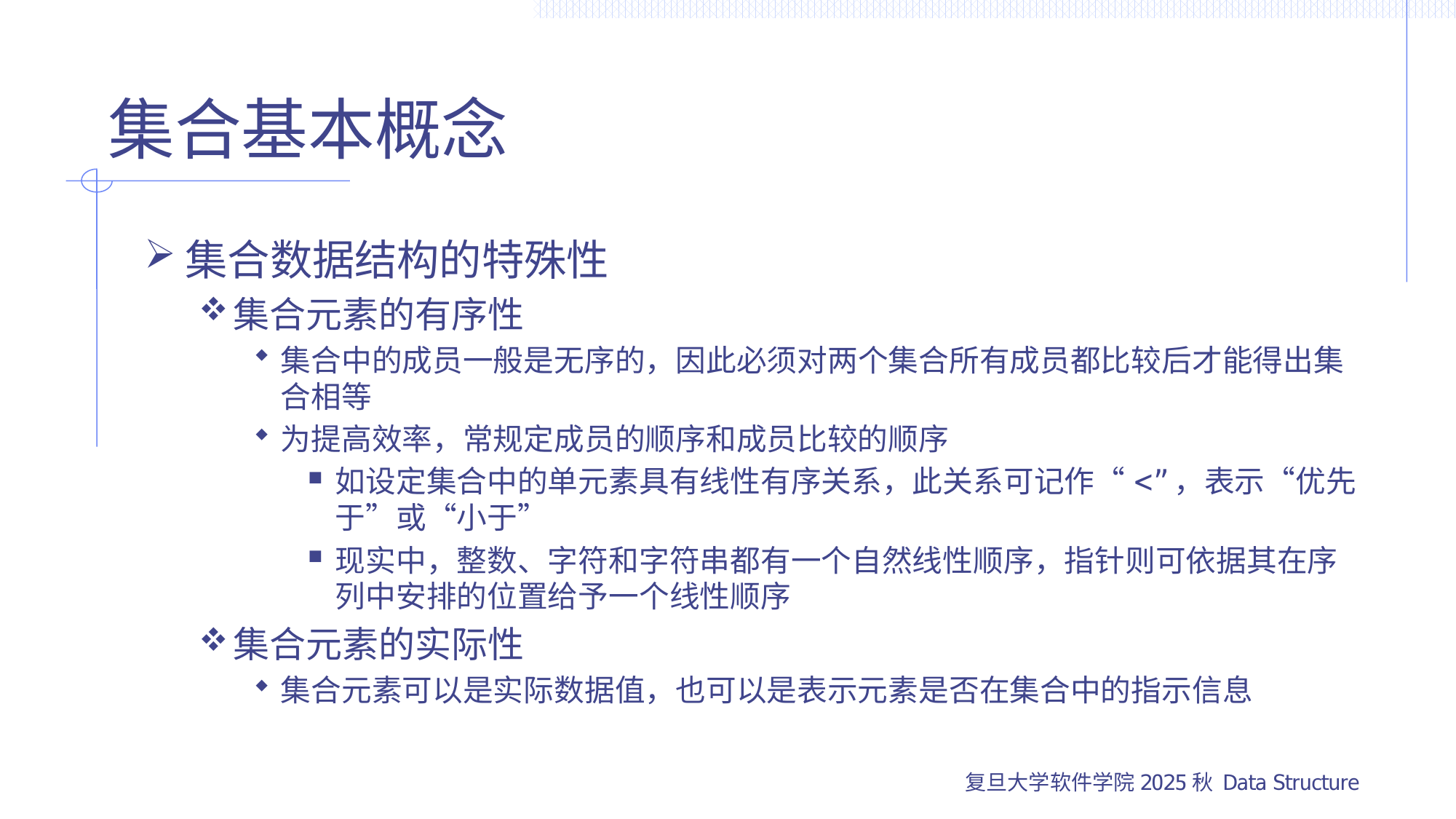

# 集合基本概念
集合数据结构的特殊性
集合元素的有序性
集合中的成员一般是无序的，因此必须对两个集合所有成员都比较后才能得出集合相等
为提高效率，常规定成员的顺序和成员比较的顺序
如设定集合中的单元素具有线性有序关系，此关系可记作“<”，表示“优先于”或“小于”
现实中，整数、字符和字符串都有一个自然线性顺序，指针则可依据其在序列中安排的位置给予一个线性顺序
集合元素的实际性
集合元素可以是实际数据值，也可以是表示元素是否在集合中的指示信息